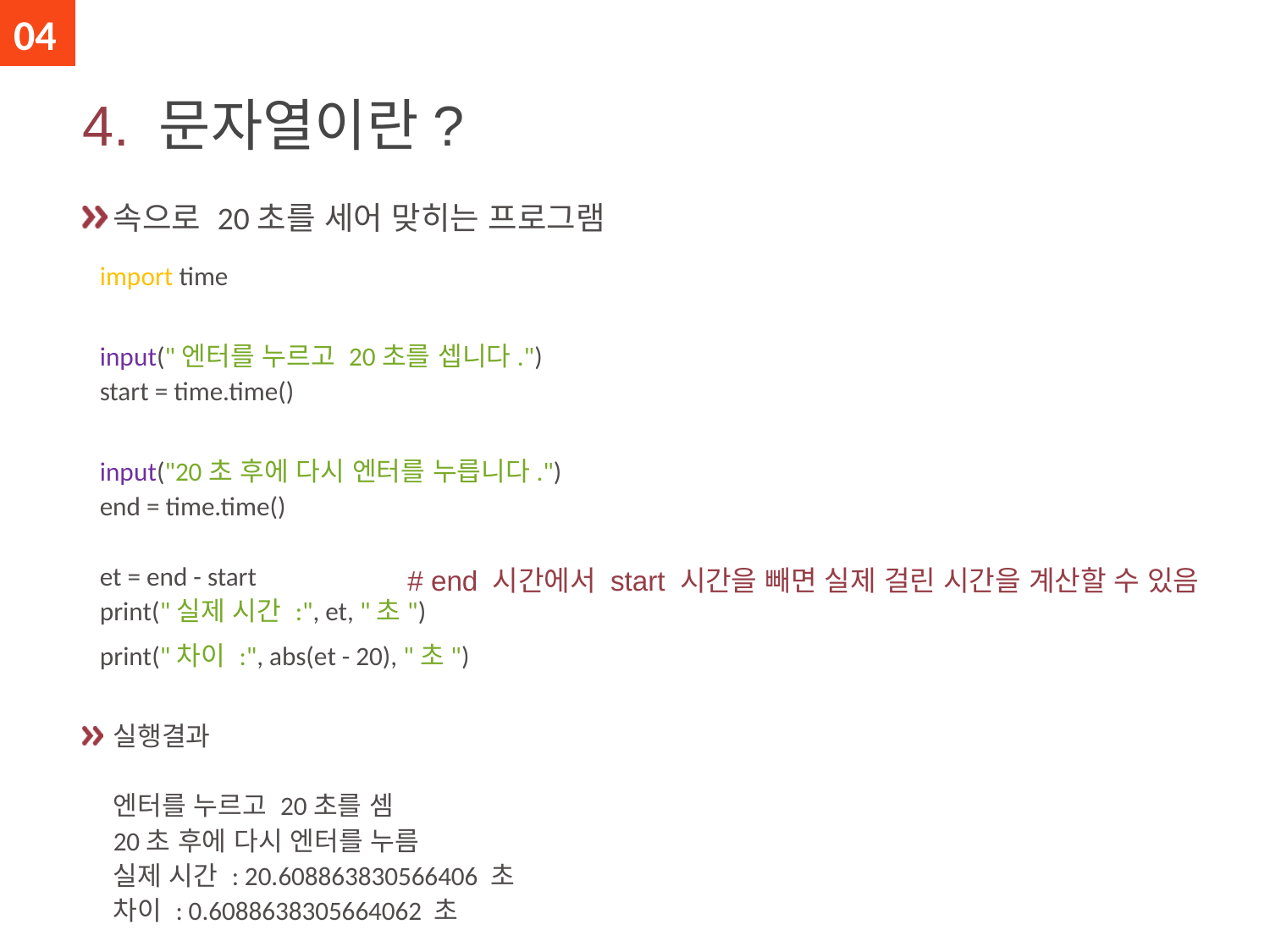

04
# 4. 문자열이란?
속으로 20초를 세어 맞히는 프로그램
   import time
   input("엔터를 누르고 20초를 셉니다.")
   start = time.time()
   input("20초 후에 다시 엔터를 누릅니다.")
   end = time.time()
   et = end - start
   print("실제 시간 :", et, "초")
   print("차이 :", abs(et - 20), "초")
실행결과
엔터를 누르고 20초를 셈
20초 후에 다시 엔터를 누름
실제 시간 : 20.608863830566406 초
차이 : 0.6088638305664062 초
# end 시간에서 start 시간을 빼면 실제 걸린 시간을 계산할 수 있음